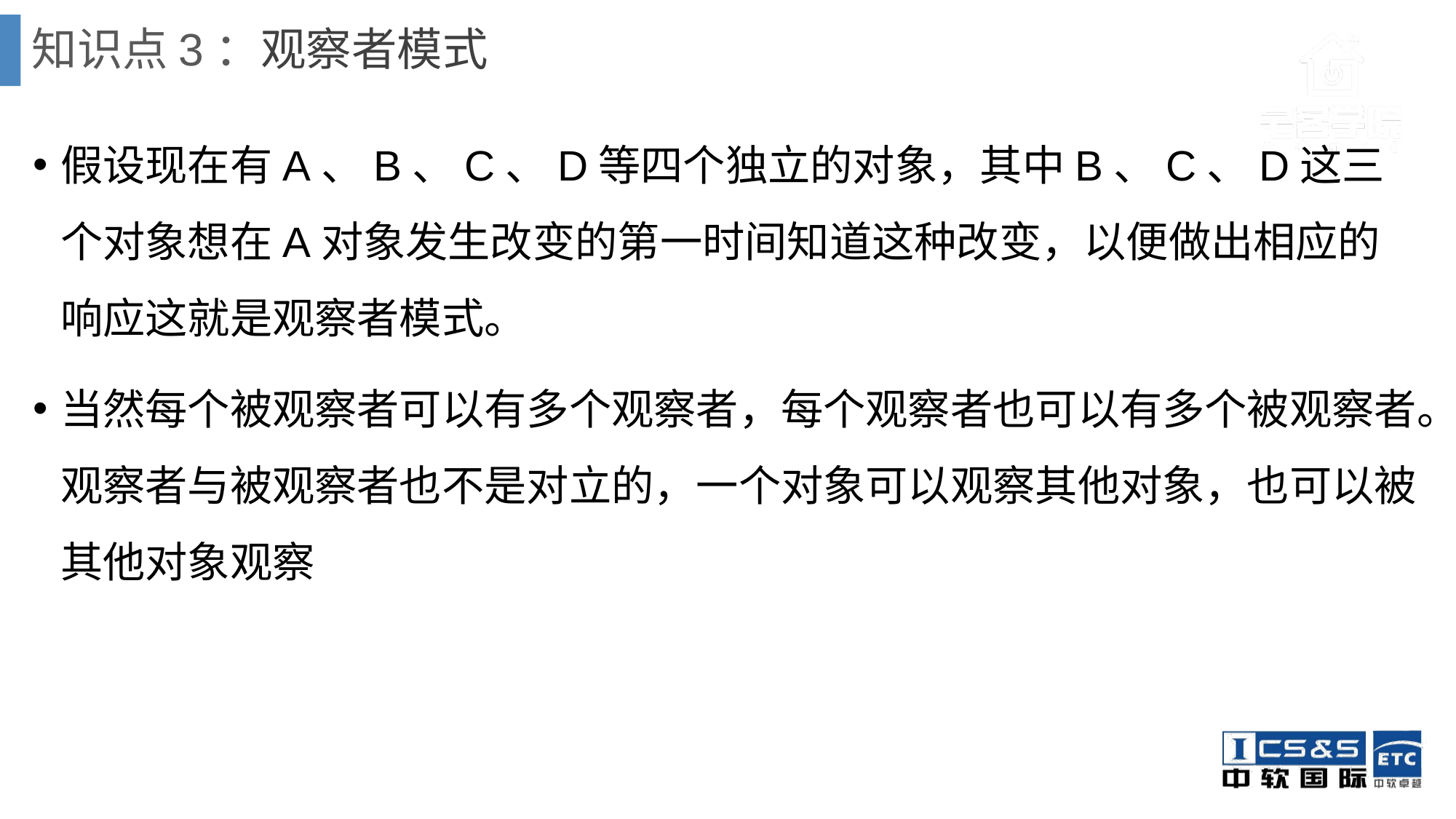

# 知识点3：观察者模式
假设现在有A、B、C、D等四个独立的对象，其中B、C、D这三个对象想在A对象发生改变的第一时间知道这种改变，以便做出相应的响应这就是观察者模式。
当然每个被观察者可以有多个观察者，每个观察者也可以有多个被观察者。观察者与被观察者也不是对立的，一个对象可以观察其他对象，也可以被其他对象观察